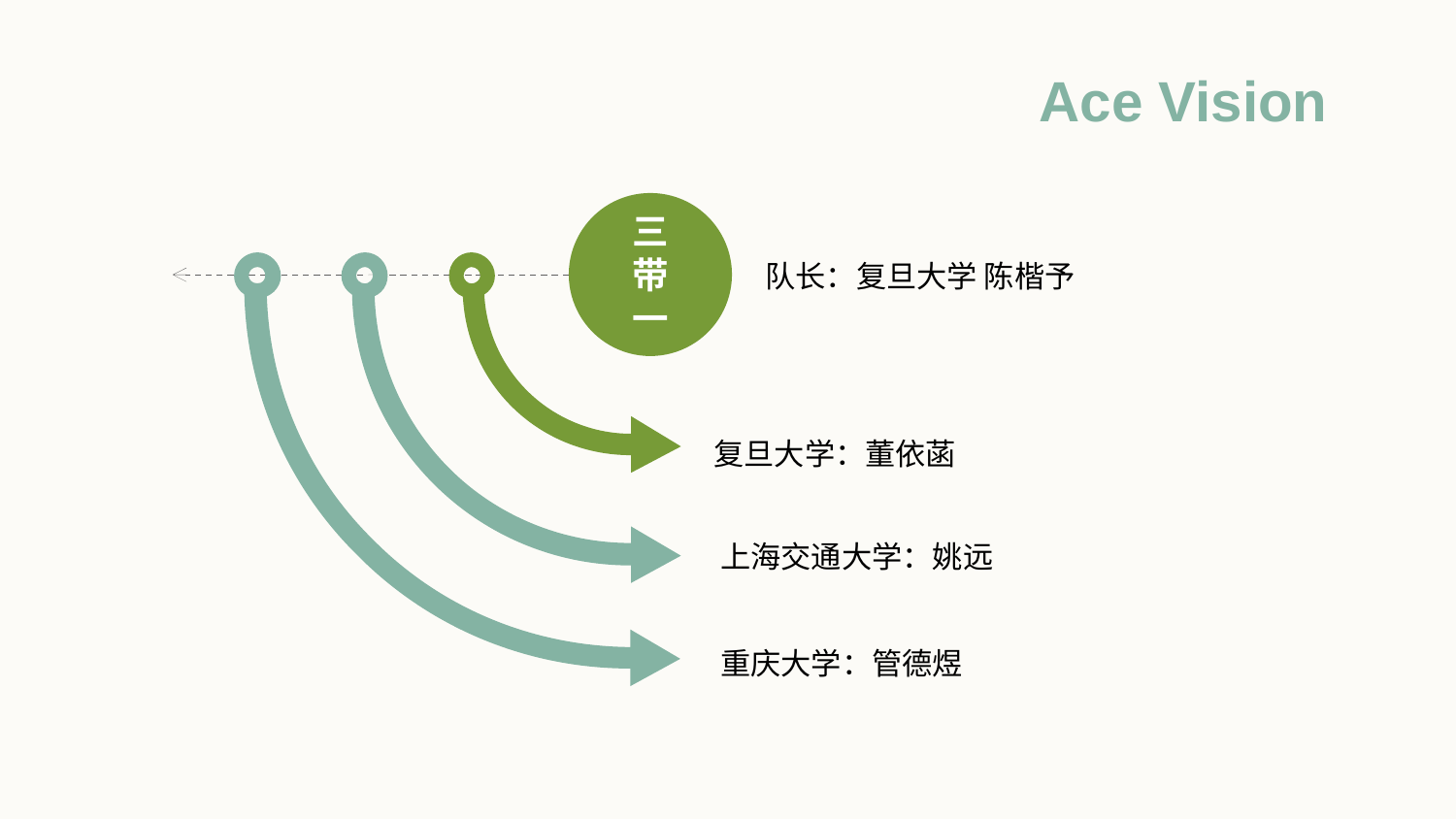

Ace Vision
三
带
一

队长：复旦大学 陈楷予

复旦大学：董依菡
上海交通大学：姚远
重庆大学：管德煜